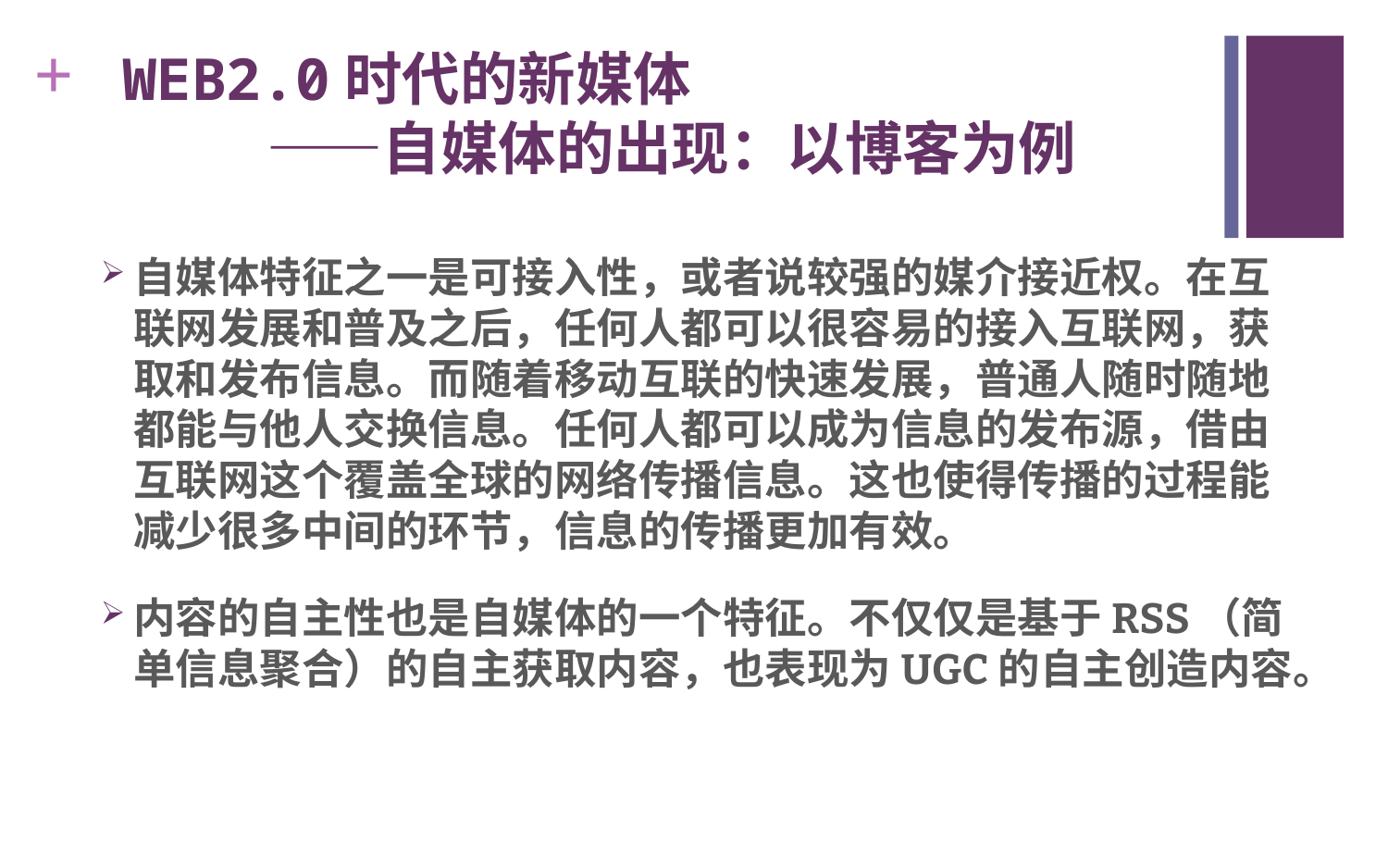

# WEB2.0时代的新媒体 ——自媒体的出现：以博客为例
自媒体特征之一是可接入性，或者说较强的媒介接近权。在互联网发展和普及之后，任何人都可以很容易的接入互联网，获取和发布信息。而随着移动互联的快速发展，普通人随时随地都能与他人交换信息。任何人都可以成为信息的发布源，借由互联网这个覆盖全球的网络传播信息。这也使得传播的过程能减少很多中间的环节，信息的传播更加有效。
内容的自主性也是自媒体的一个特征。不仅仅是基于RSS（简单信息聚合）的自主获取内容，也表现为UGC的自主创造内容。